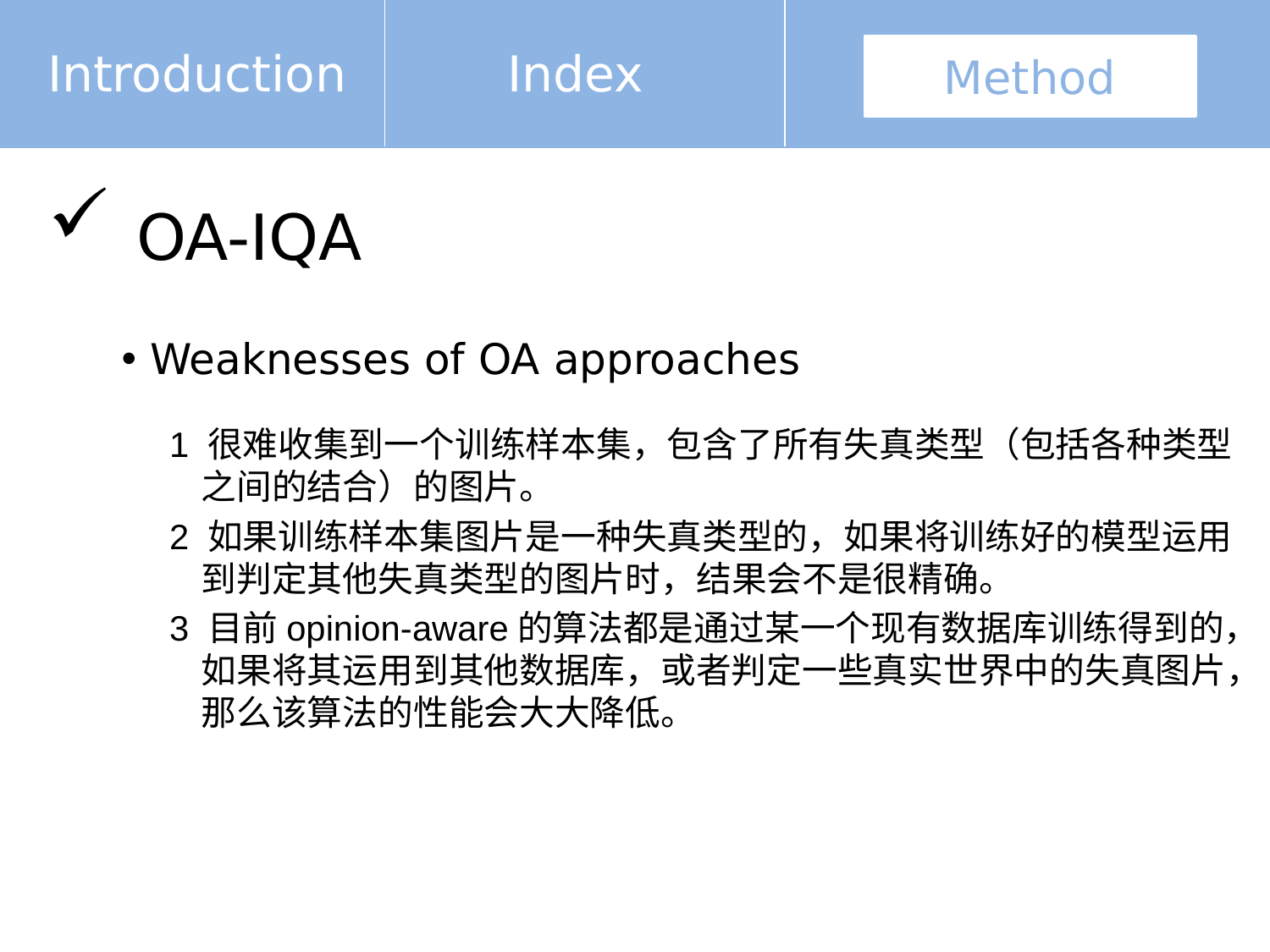

Introduction
Index
Method
 OA-IQA
 Weaknesses of OA approaches
1 很难收集到一个训练样本集，包含了所有失真类型（包括各种类型之间的结合）的图片。
2 如果训练样本集图片是一种失真类型的，如果将训练好的模型运用到判定其他失真类型的图片时，结果会不是很精确。
3 目前opinion-aware的算法都是通过某一个现有数据库训练得到的，如果将其运用到其他数据库，或者判定一些真实世界中的失真图片，那么该算法的性能会大大降低。
33